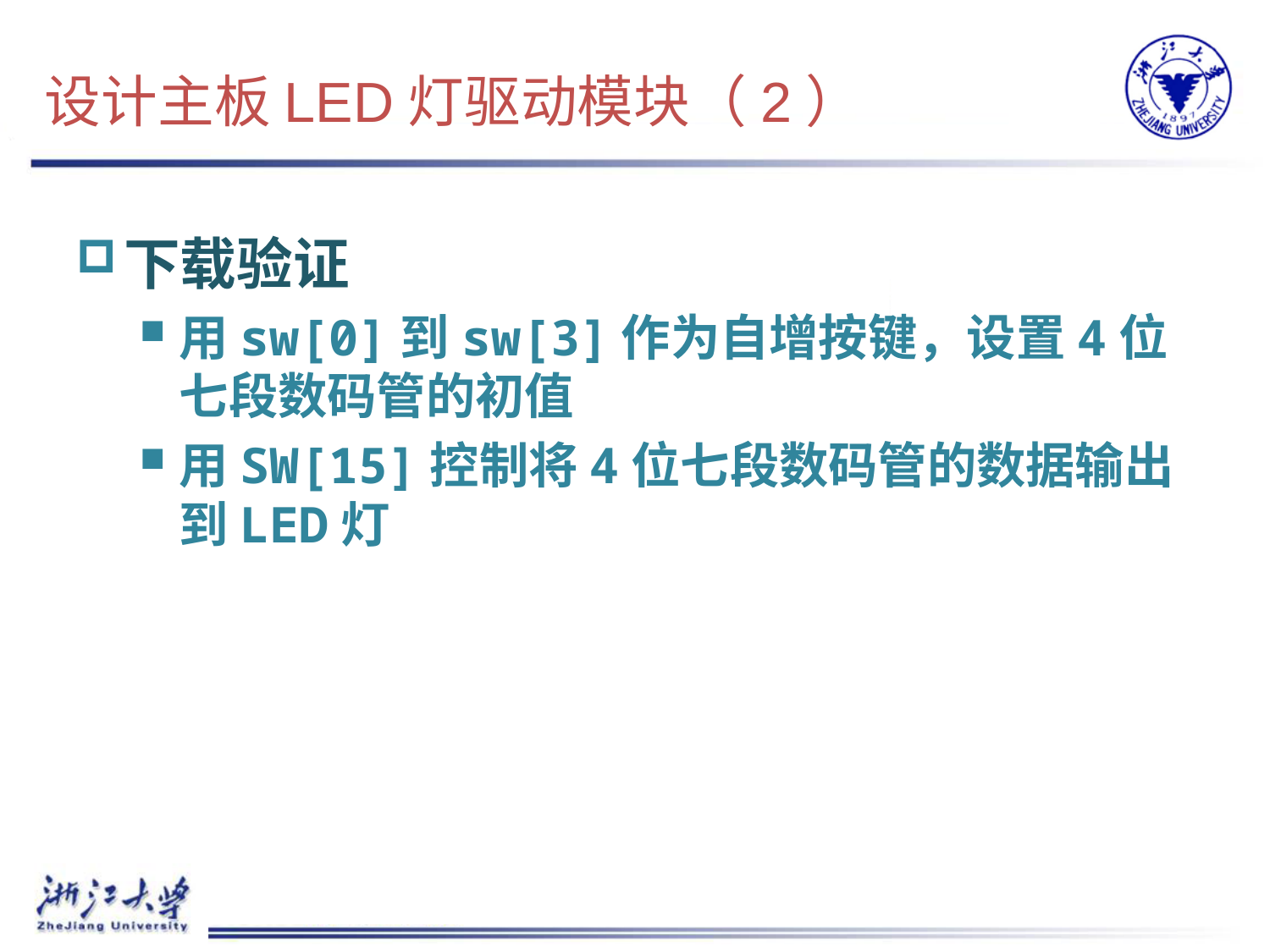

# 设计主板LED灯驱动模块（2）
下载验证
用sw[0]到sw[3]作为自增按键，设置4位七段数码管的初值
用SW[15]控制将4位七段数码管的数据输出到LED灯